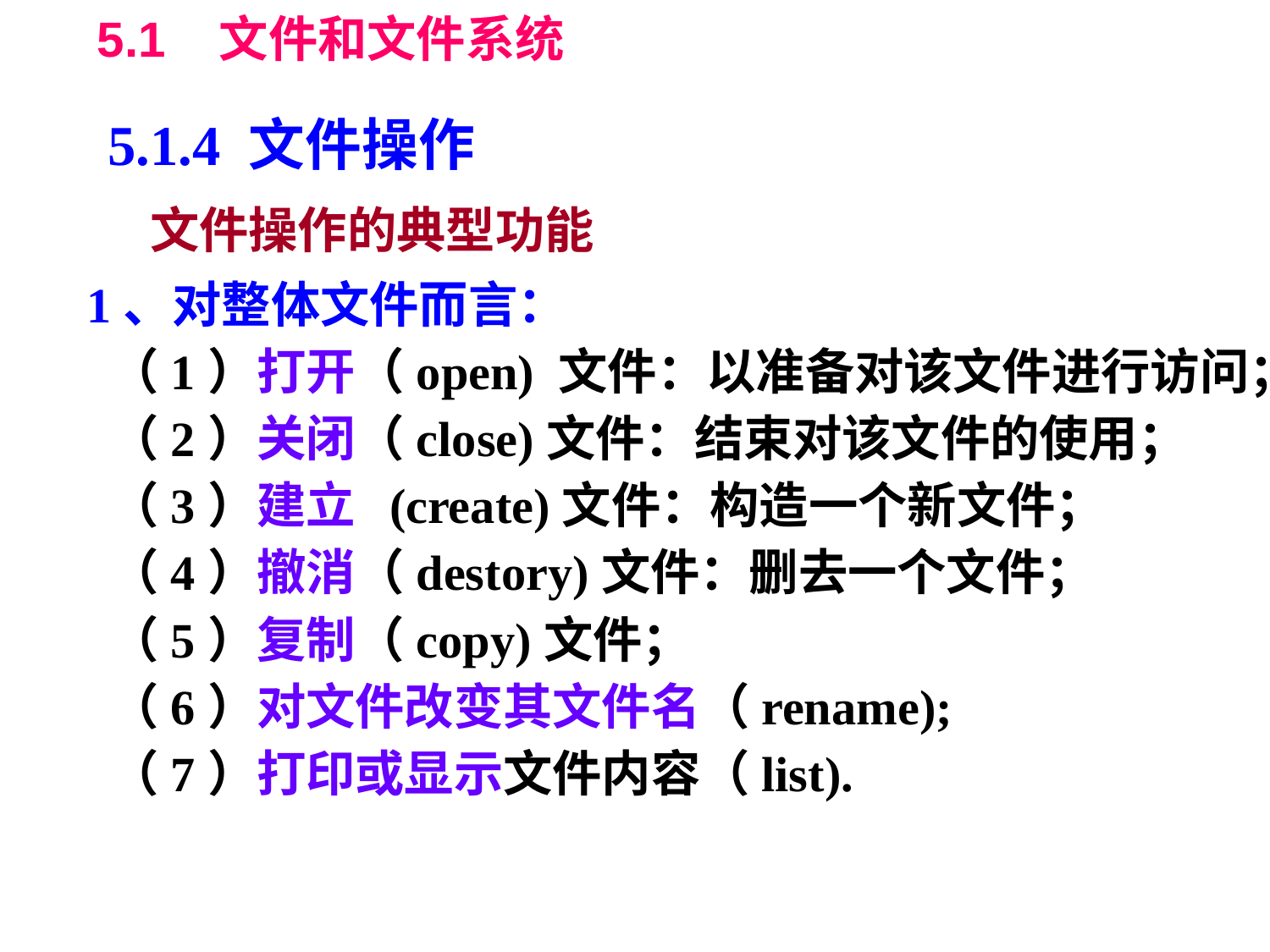

# 5.1   文件和文件系统
5.1.4 文件操作
文件操作的典型功能
1、对整体文件而言：
 （1）打开（open) 文件：以准备对该文件进行访问；
 （2）关闭（close)文件：结束对该文件的使用；
 （3）建立  (create)文件：构造一个新文件；
 （4）撤消（destory)文件：删去一个文件；
 （5）复制（copy)文件；
 （6）对文件改变其文件名（rename);
 （7）打印或显示文件内容（list).